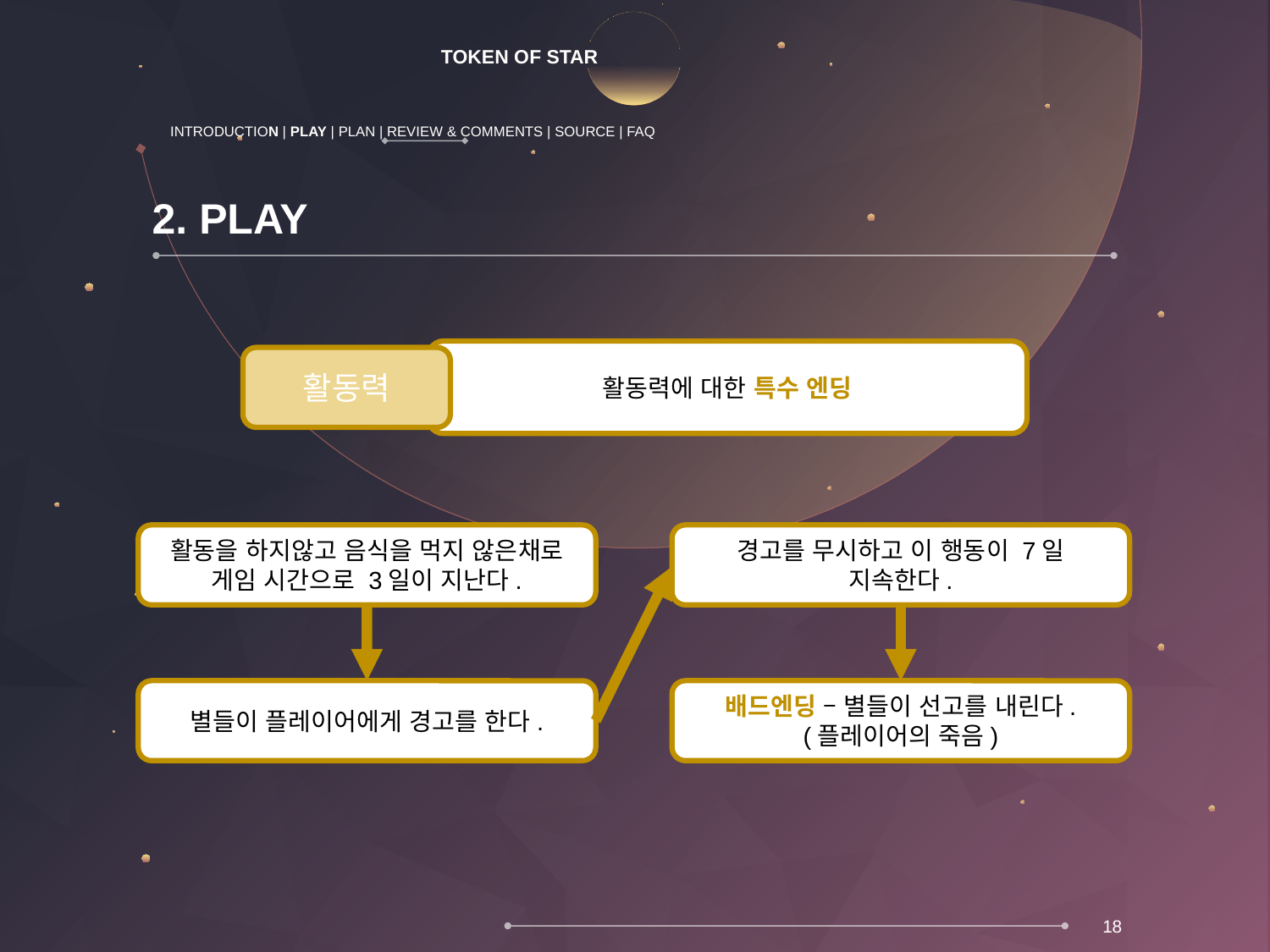

# TOKEN OF STAR
INTRODUCTION | PLAY | PLAN | REVIEW & COMMENTS | SOURCE | FAQ
2. PLAY
4. 주요 시스템
활동력에 대한 특수 엔딩
활동력
활동을 하지않고 음식을 먹지 않은채로
게임 시간으로 3일이 지난다.
경고를 무시하고 이 행동이 7일 지속한다.
별들이 플레이어에게 경고를 한다.
배드엔딩 – 별들이 선고를 내린다.
(플레이어의 죽음)
18